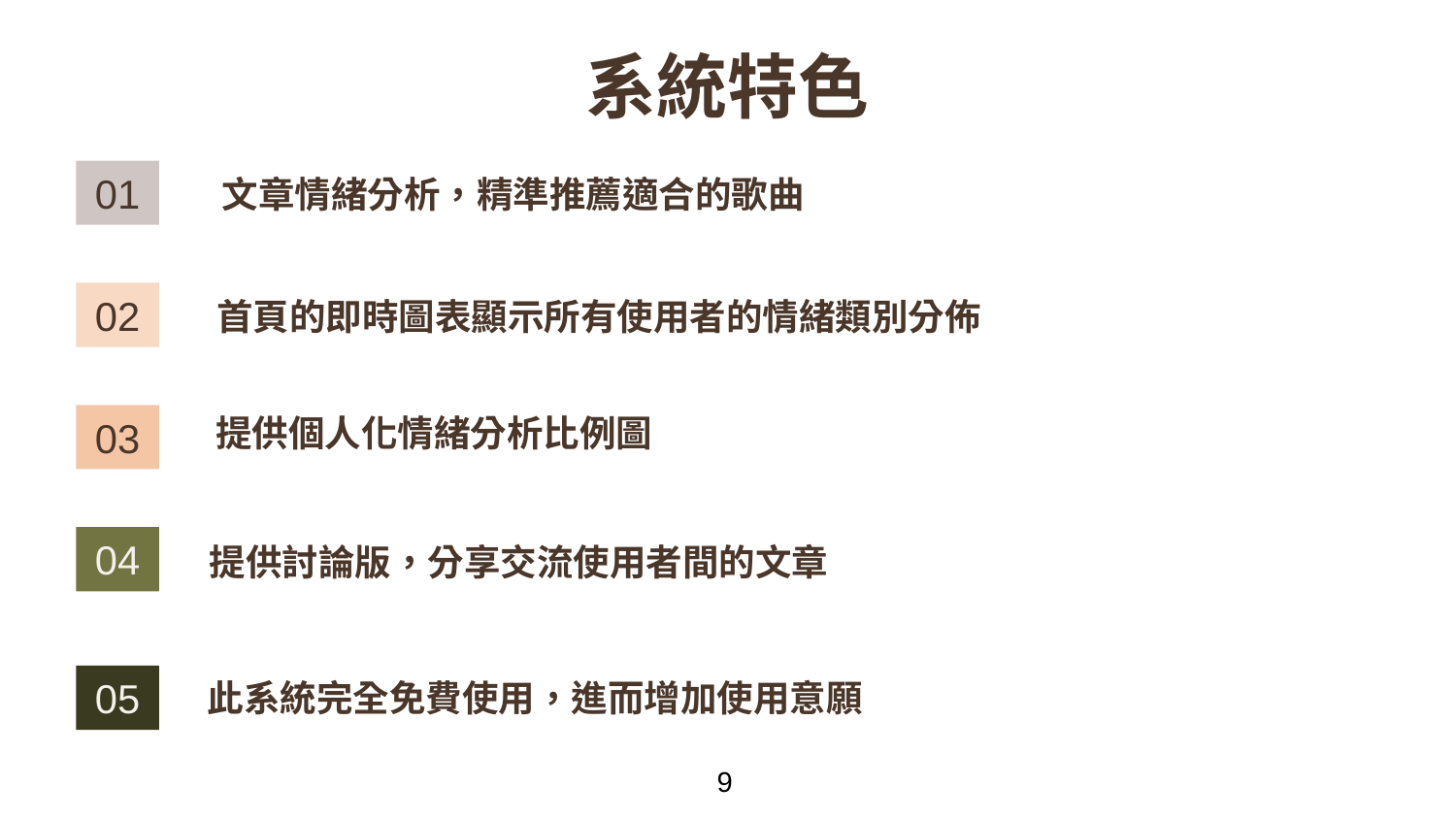

# 系統特色
文章情緒分析，精準推薦適合的歌曲
01
首頁的即時圖表顯示所有使用者的情緒類別分佈
02
提供個人化情緒分析比例圖
03
提供討論版，分享交流使用者間的文章
04
此系統完全免費使用，進而增加使用意願
05
9